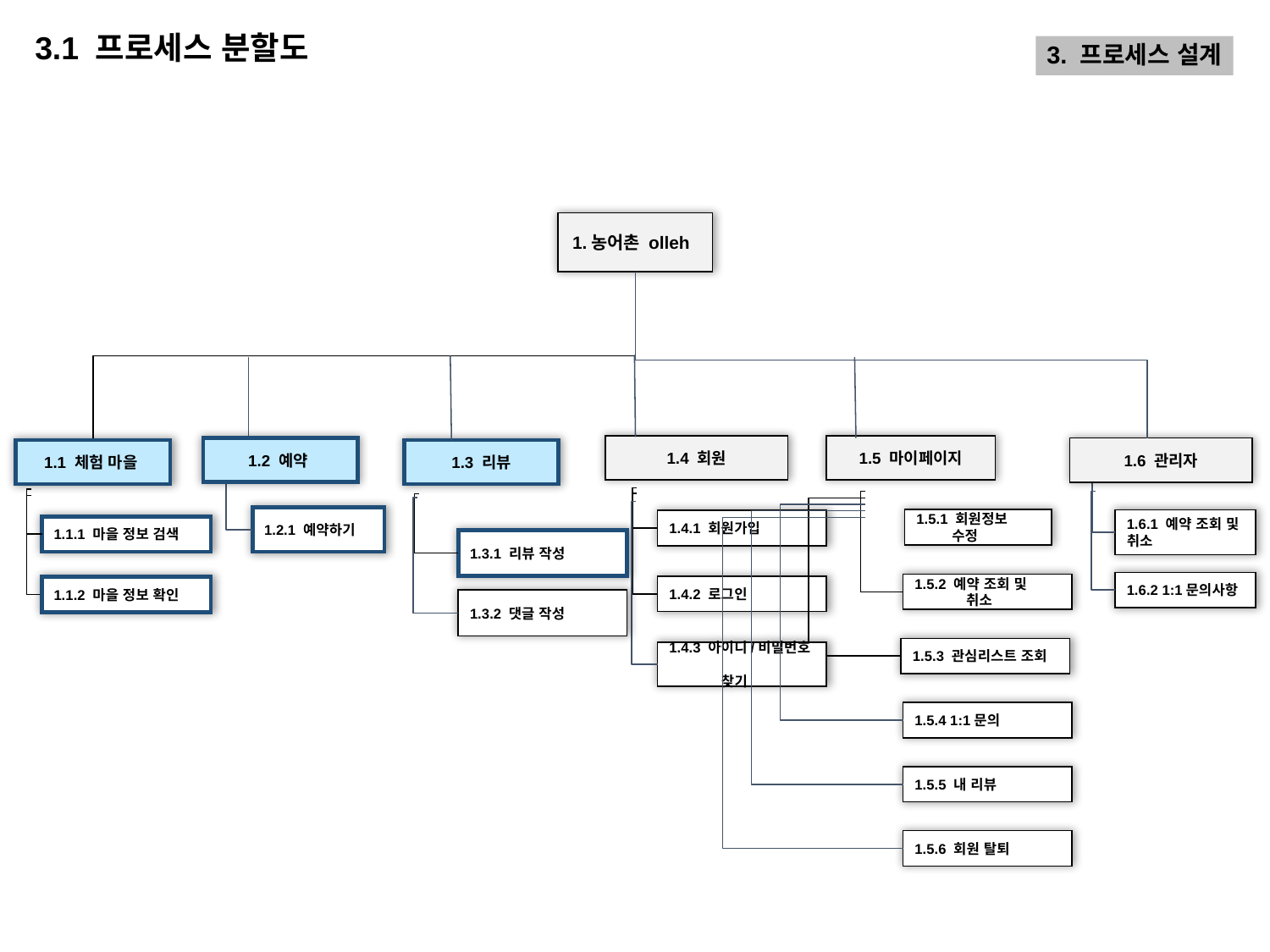

# 3.1 프로세스 분할도
3. 프로세스 설계
1.농어촌 olleh
1.4 회원

1.5 마이페이지
1.2 예약
1.6 관리자
1.1 체험 마을
1.3 리뷰
1.2.1 예약하기
1.5.1 회원정보
        수정
1.6.1 예약 조회 및 취소
1.4.1 회원가입
1.1.1 마을 정보 검색
1.3.1 리뷰 작성
1.6.2 1:1문의사항
1.5.2 예약 조회 및
            취소
1.4.2 로그인
1.1.2 마을 정보 확인
1.3.2 댓글 작성
1.5.3 관심리스트 조회
1.4.3 아이디/비밀번호
             찾기
1.5.4 1:1문의
1.5.5 내 리뷰
1.5.6 회원 탈퇴